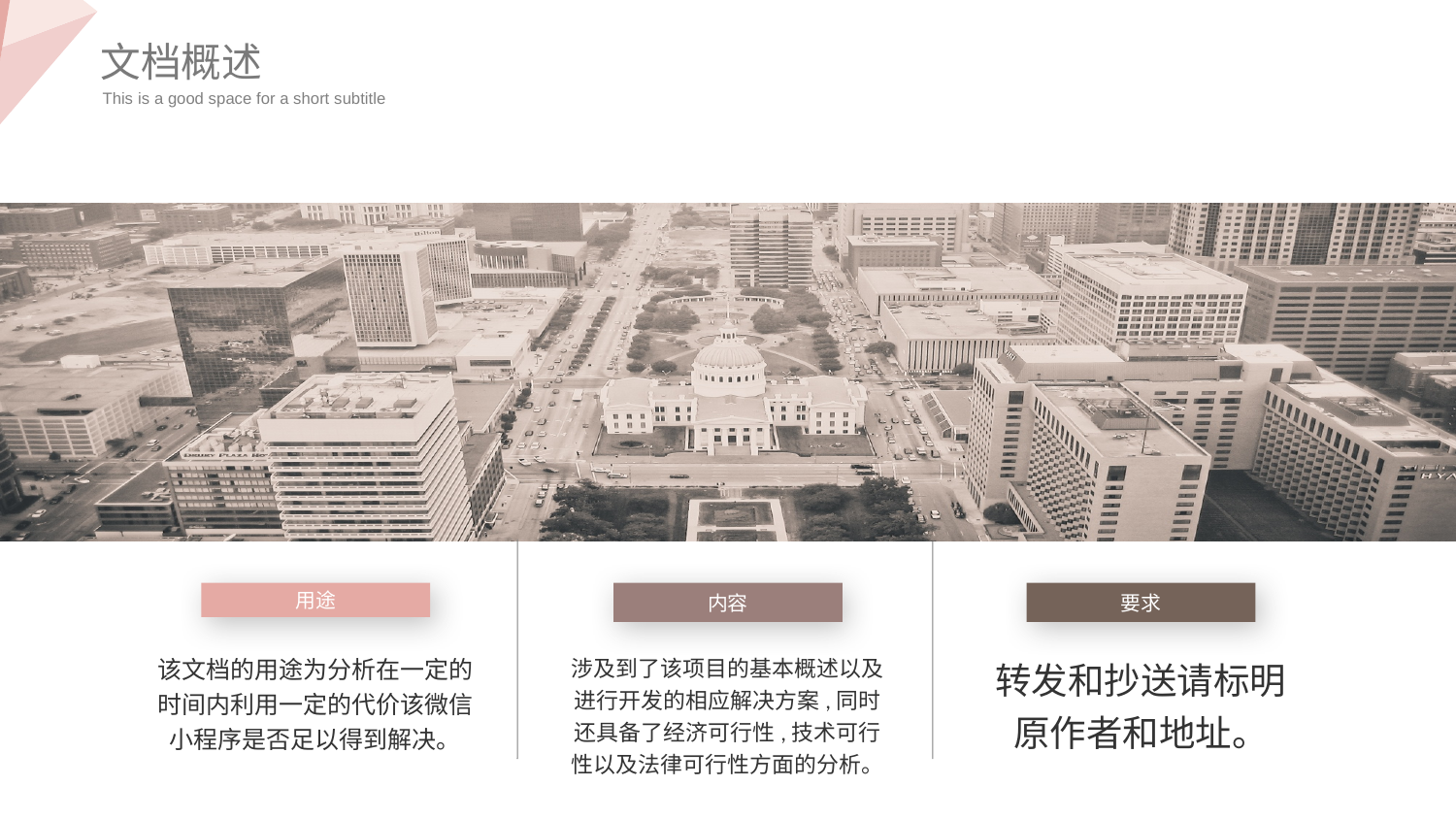

文档概述
This is a good space for a short subtitle

用途
内容
要求
该文档的用途为分析在一定的时间内利用一定的代价该微信小程序是否足以得到解决。
涉及到了该项目的基本概述以及进行开发的相应解决方案,同时还具备了经济可行性,技术可行性以及法律可行性方面的分析。
转发和抄送请标明原作者和地址。